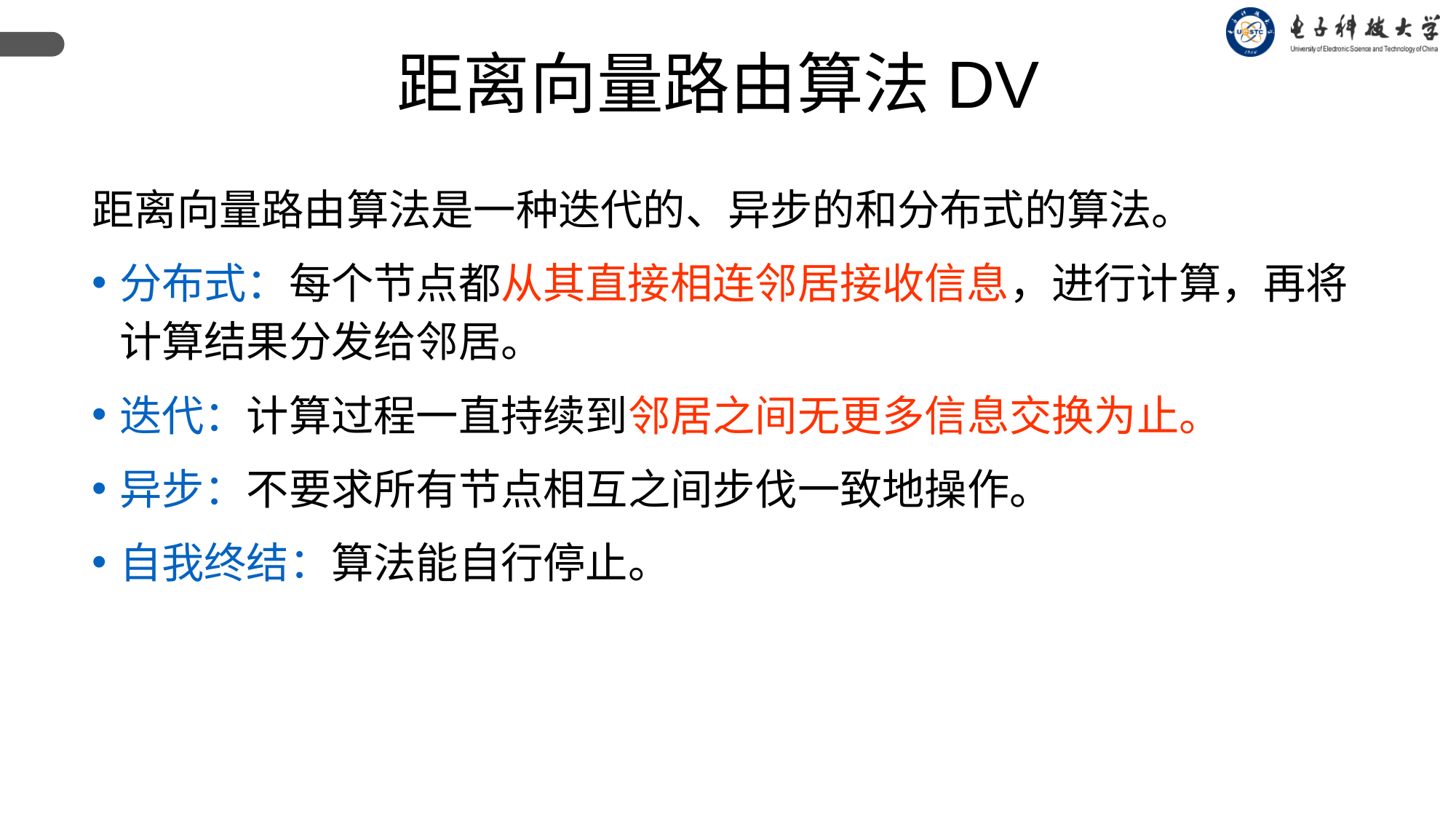

距离向量路由算法DV
距离向量路由算法是一种迭代的、异步的和分布式的算法。
分布式：每个节点都从其直接相连邻居接收信息，进行计算，再将计算结果分发给邻居。
迭代：计算过程一直持续到邻居之间无更多信息交换为止。
异步：不要求所有节点相互之间步伐一致地操作。
自我终结：算法能自行停止。